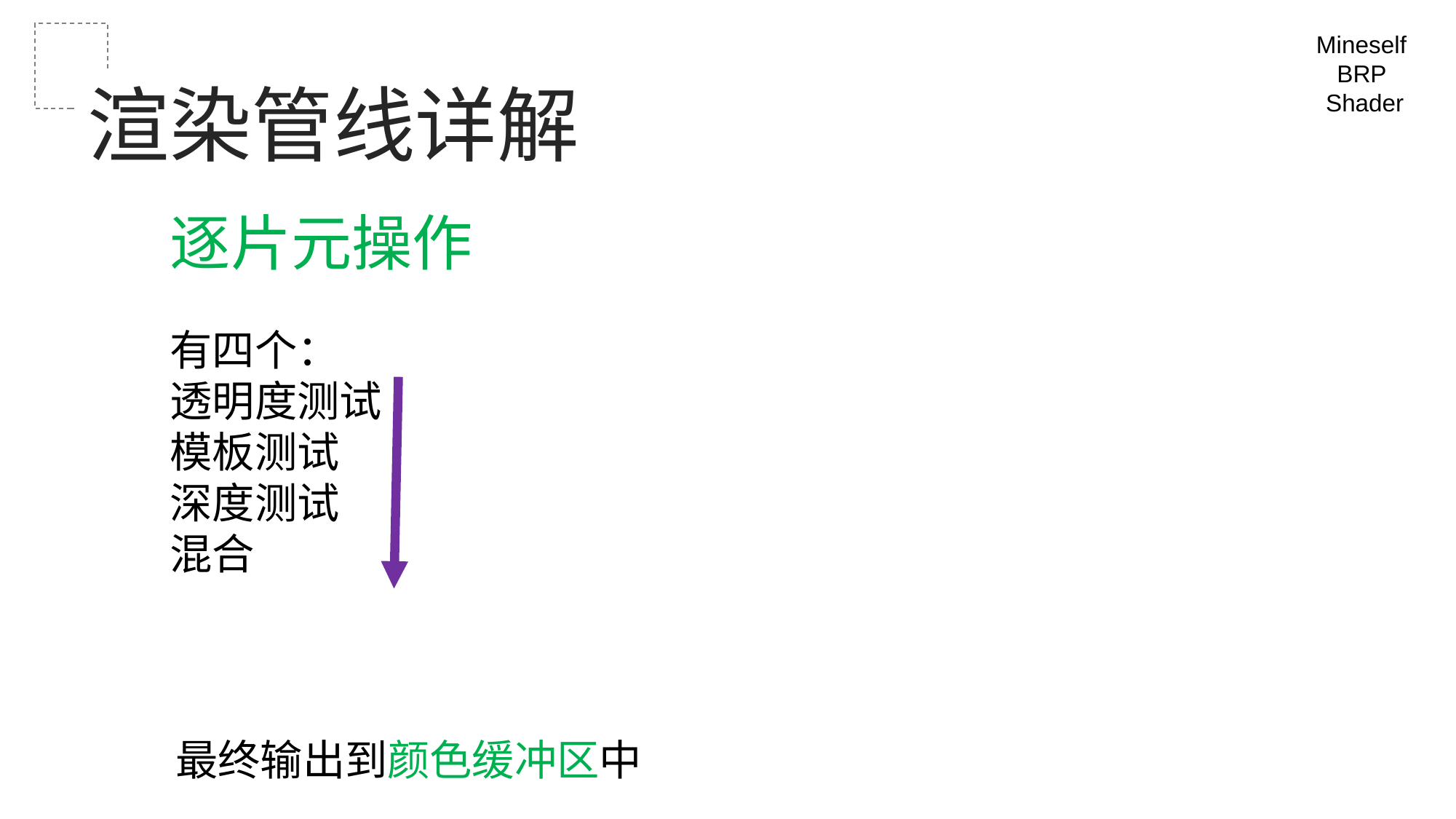

Mineself
BRP
Shader

渲染管线详解
逐片元操作
有四个：
透明度测试
模板测试
深度测试
混合
最终输出到颜色缓冲区中